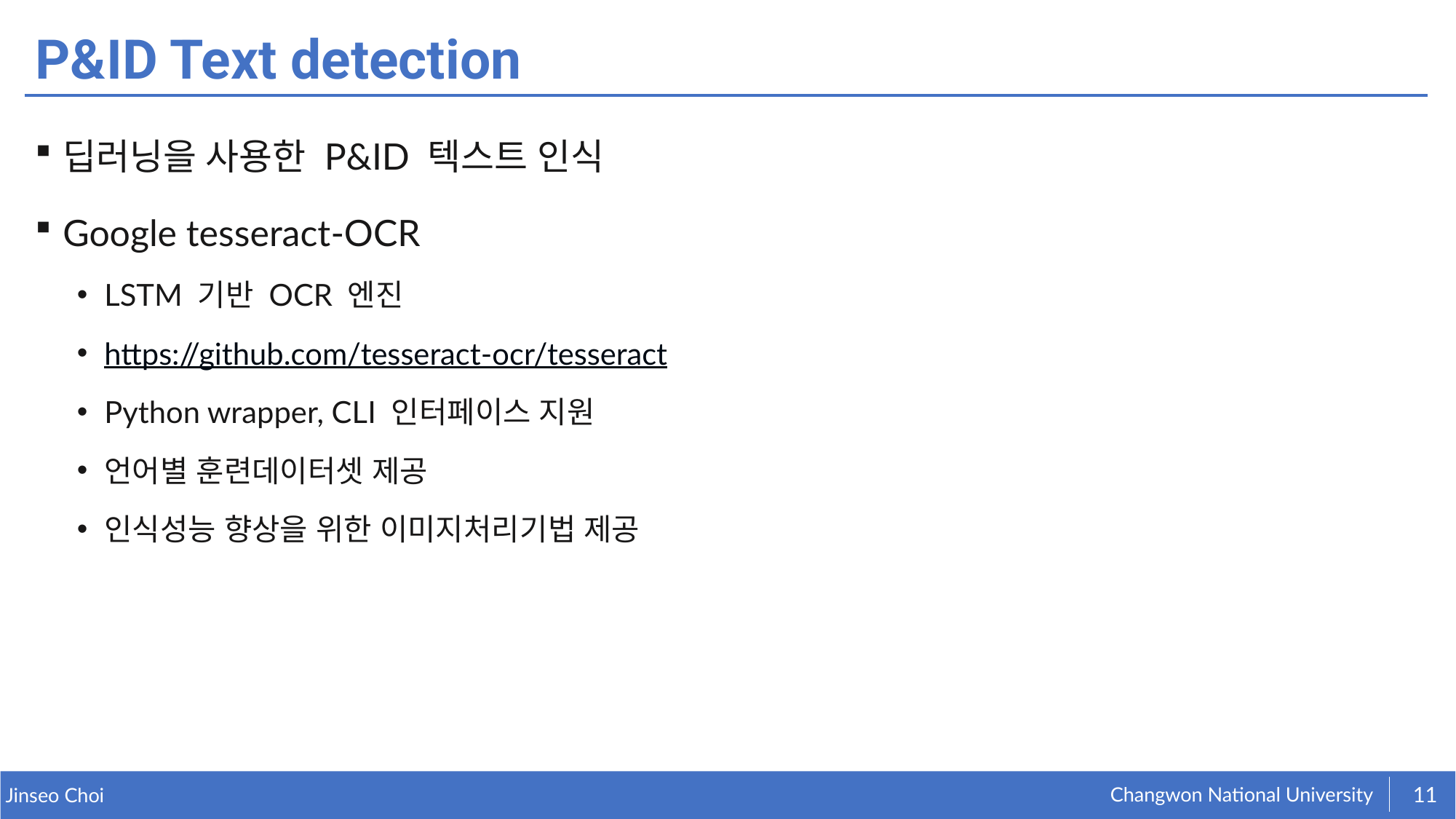

# P&ID Text detection
딥러닝을 사용한 P&ID 텍스트 인식
Google tesseract-OCR
LSTM 기반 OCR 엔진
https://github.com/tesseract-ocr/tesseract
Python wrapper, CLI 인터페이스 지원
언어별 훈련데이터셋 제공
인식성능 향상을 위한 이미지처리기법 제공
11